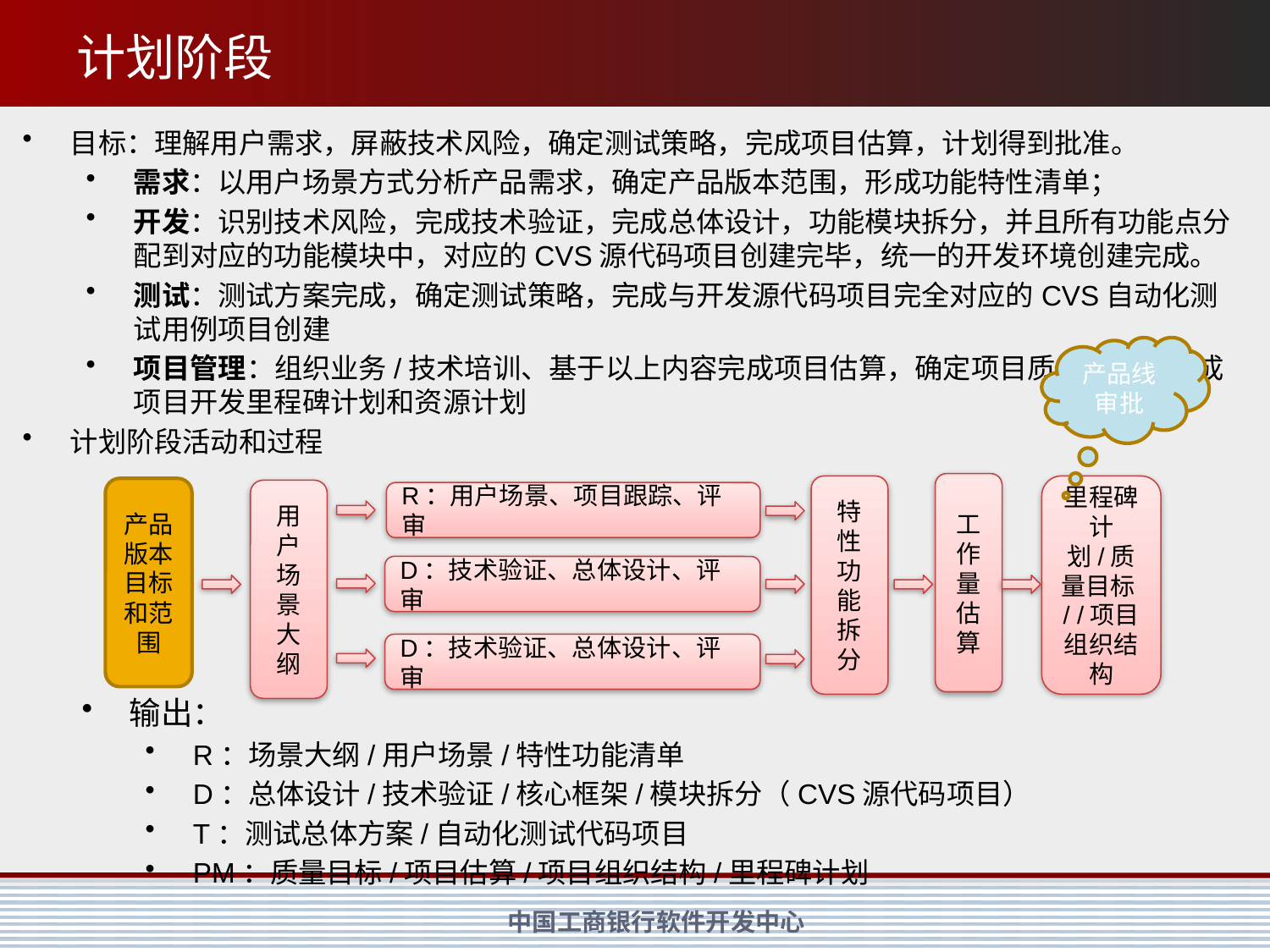

# 计划阶段
目标：理解用户需求，屏蔽技术风险，确定测试策略，完成项目估算，计划得到批准。
需求：以用户场景方式分析产品需求，确定产品版本范围，形成功能特性清单；
开发：识别技术风险，完成技术验证，完成总体设计，功能模块拆分，并且所有功能点分配到对应的功能模块中，对应的CVS源代码项目创建完毕，统一的开发环境创建完成。
测试：测试方案完成，确定测试策略，完成与开发源代码项目完全对应的CVS自动化测试用例项目创建
项目管理：组织业务/技术培训、基于以上内容完成项目估算，确定项目质量目标，形成项目开发里程碑计划和资源计划
计划阶段活动和过程
产品线审批
工作量估算
特性功能拆分
里程碑计划/质量目标/ /项目组织结构
产品版本目标和范围
用户场景大纲
R：用户场景、项目跟踪、评审

D：技术验证、总体设计、评审

D：技术验证、总体设计、评审

输出：
R：场景大纲/用户场景/特性功能清单
D：总体设计/技术验证/核心框架/模块拆分（CVS源代码项目）
T：测试总体方案/自动化测试代码项目
PM：质量目标/项目估算/项目组织结构/里程碑计划